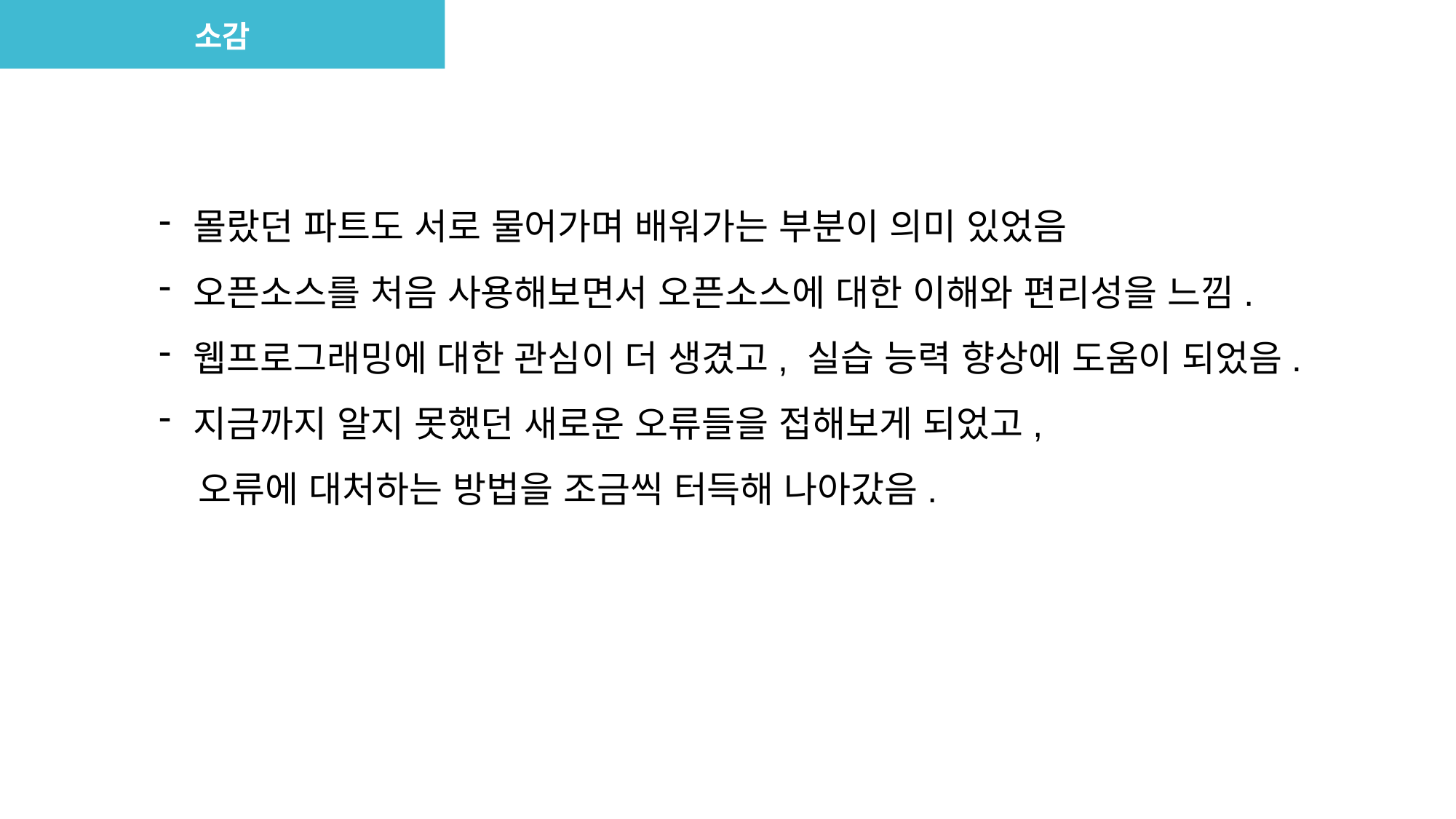

소감
몰랐던 파트도 서로 물어가며 배워가는 부분이 의미 있었음
오픈소스를 처음 사용해보면서 오픈소스에 대한 이해와 편리성을 느낌.
웹프로그래밍에 대한 관심이 더 생겼고, 실습 능력 향상에 도움이 되었음.
지금까지 알지 못했던 새로운 오류들을 접해보게 되었고,
   오류에 대처하는 방법을 조금씩 터득해 나아갔음.